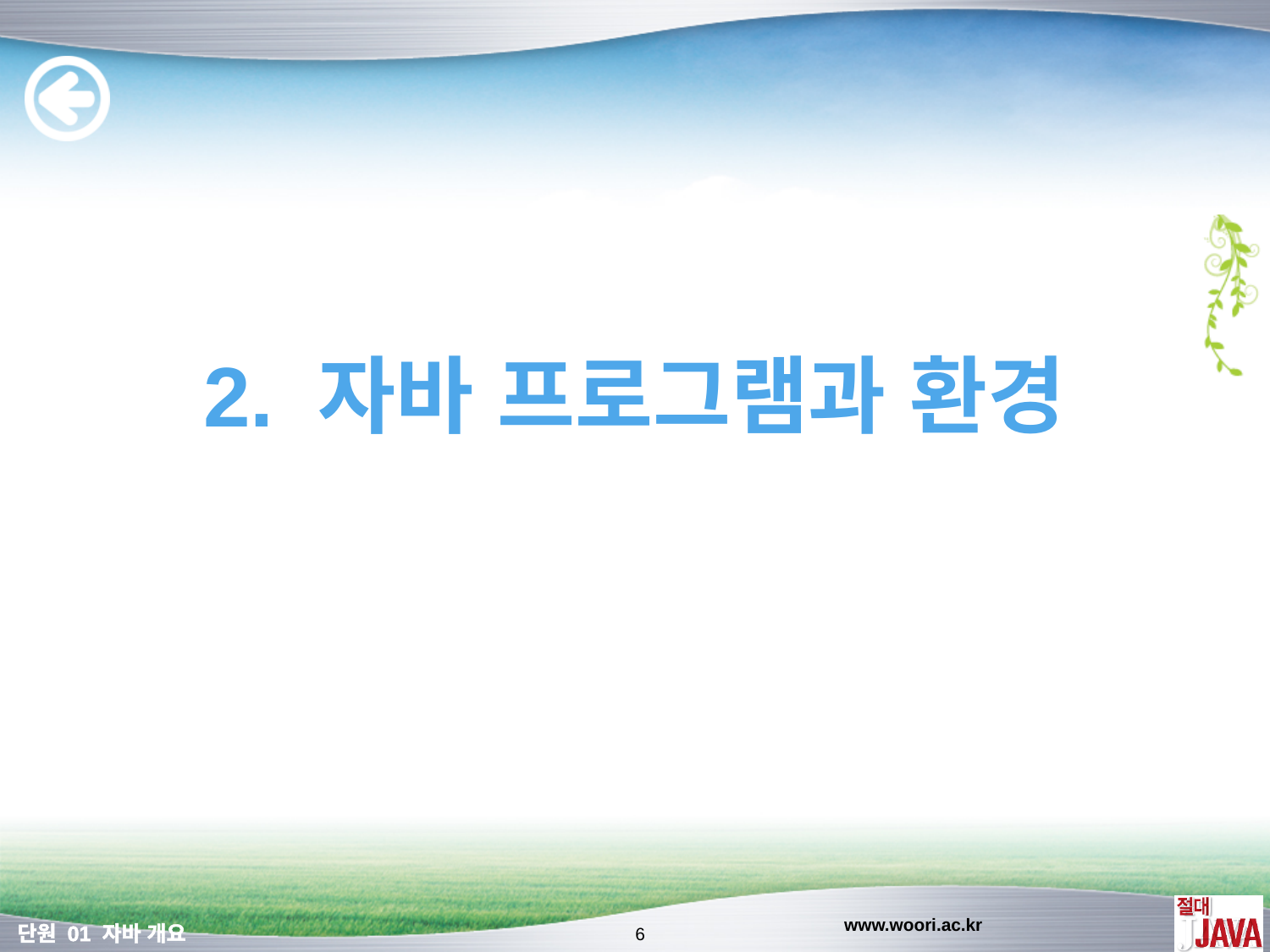

#

2. 자바 프로그램과 환경
www.woori.ac.kr
6